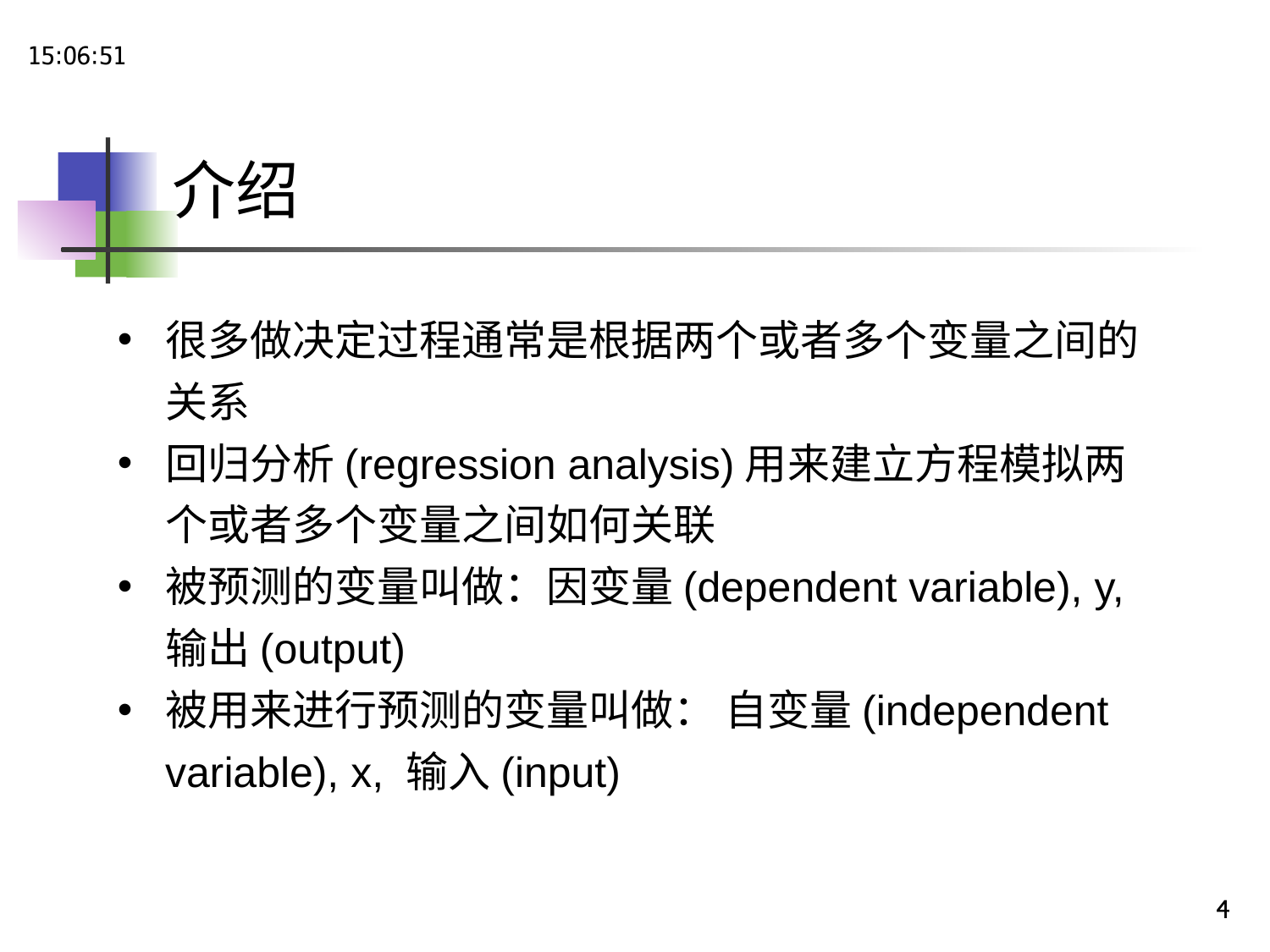

15:06:51
# 介绍
很多做决定过程通常是根据两个或者多个变量之间的关系
回归分析(regression analysis)用来建立方程模拟两个或者多个变量之间如何关联
被预测的变量叫做：因变量(dependent variable), y, 输出(output)
被用来进行预测的变量叫做： 自变量(independent variable), x, 输入(input)
4